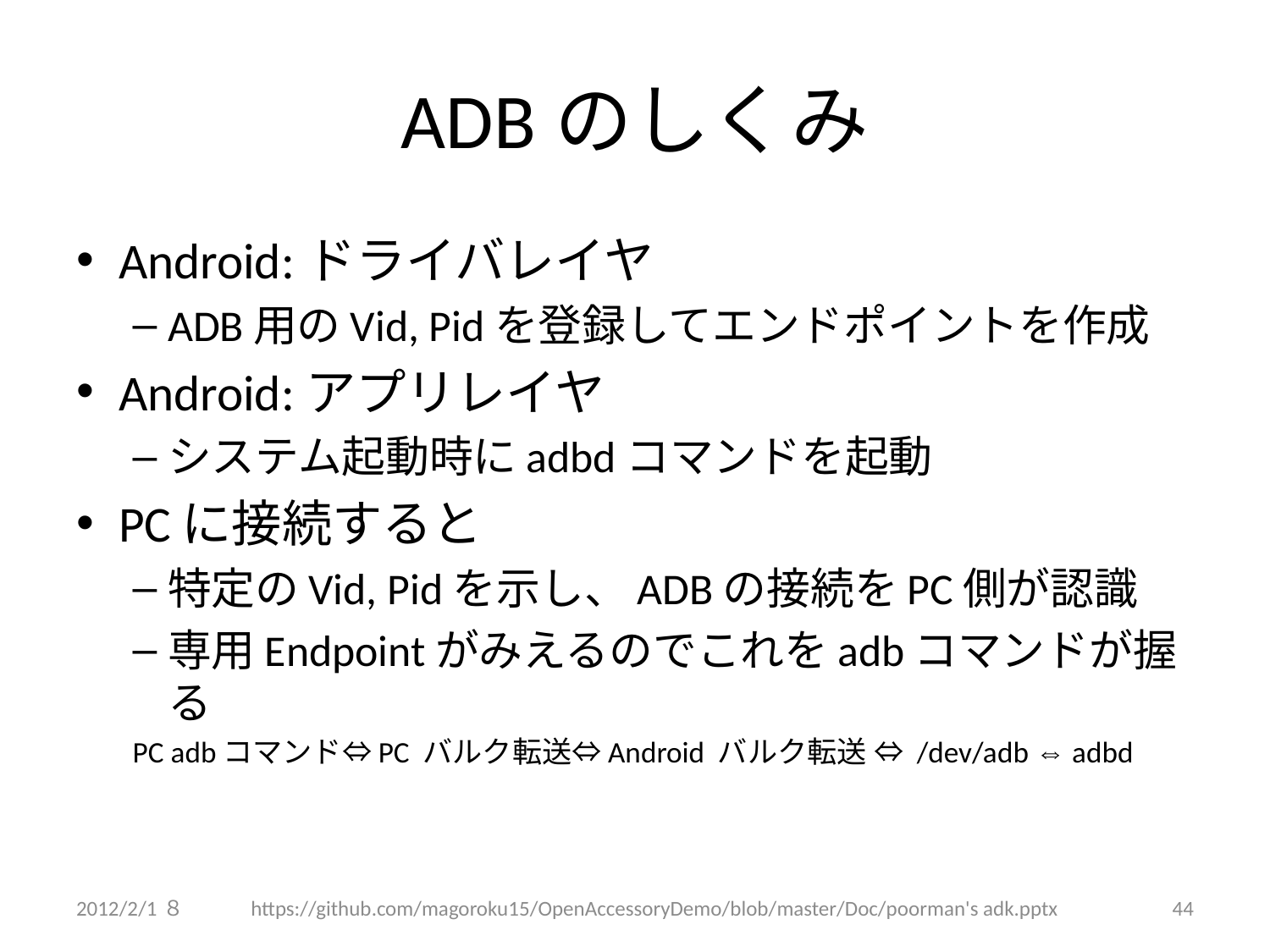

# ADBのしくみ
Android:ドライバレイヤ
ADB用のVid, Pidを登録してエンドポイントを作成
Android:アプリレイヤ
システム起動時にadbdコマンドを起動
PCに接続すると
特定のVid, Pidを示し、ADBの接続をPC側が認識
専用Endpointがみえるのでこれをadbコマンドが握る
PC adbコマンド⇔PC バルク転送⇔Android バルク転送 ⇔ /dev/adb ⇔ adbd
2012/2/1８
https://github.com/magoroku15/OpenAccessoryDemo/blob/master/Doc/poorman's adk.pptx
44